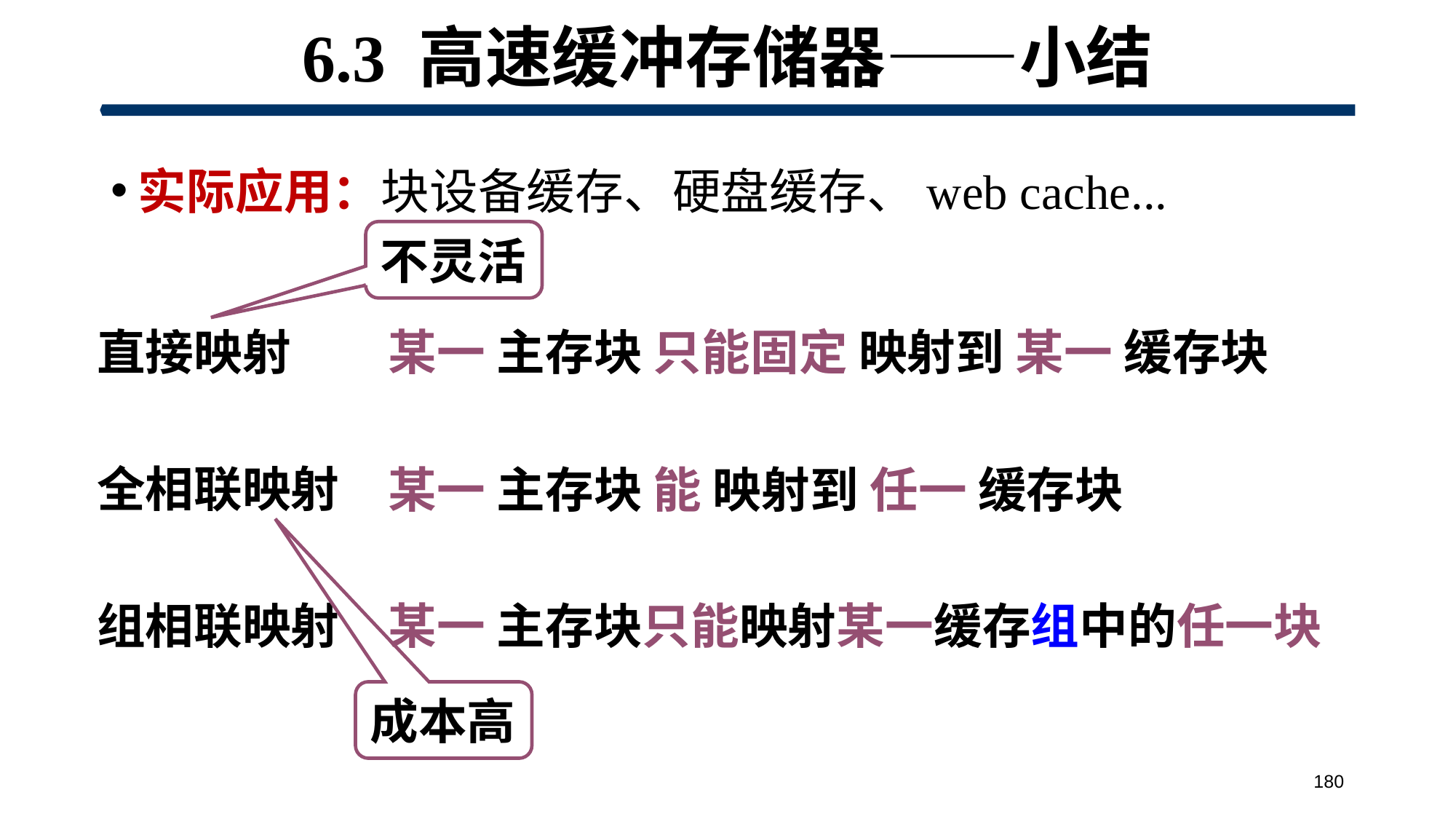

# 6.3 高速缓冲存储器——小结
实际应用：块设备缓存、硬盘缓存、web cache...
不灵活
直接映射
全相联映射
组相联映射
某一 主存块 只能固定 映射到 某一 缓存块
某一 主存块 能 映射到 任一 缓存块
某一 主存块只能映射某一缓存组中的任一块
成本高
180